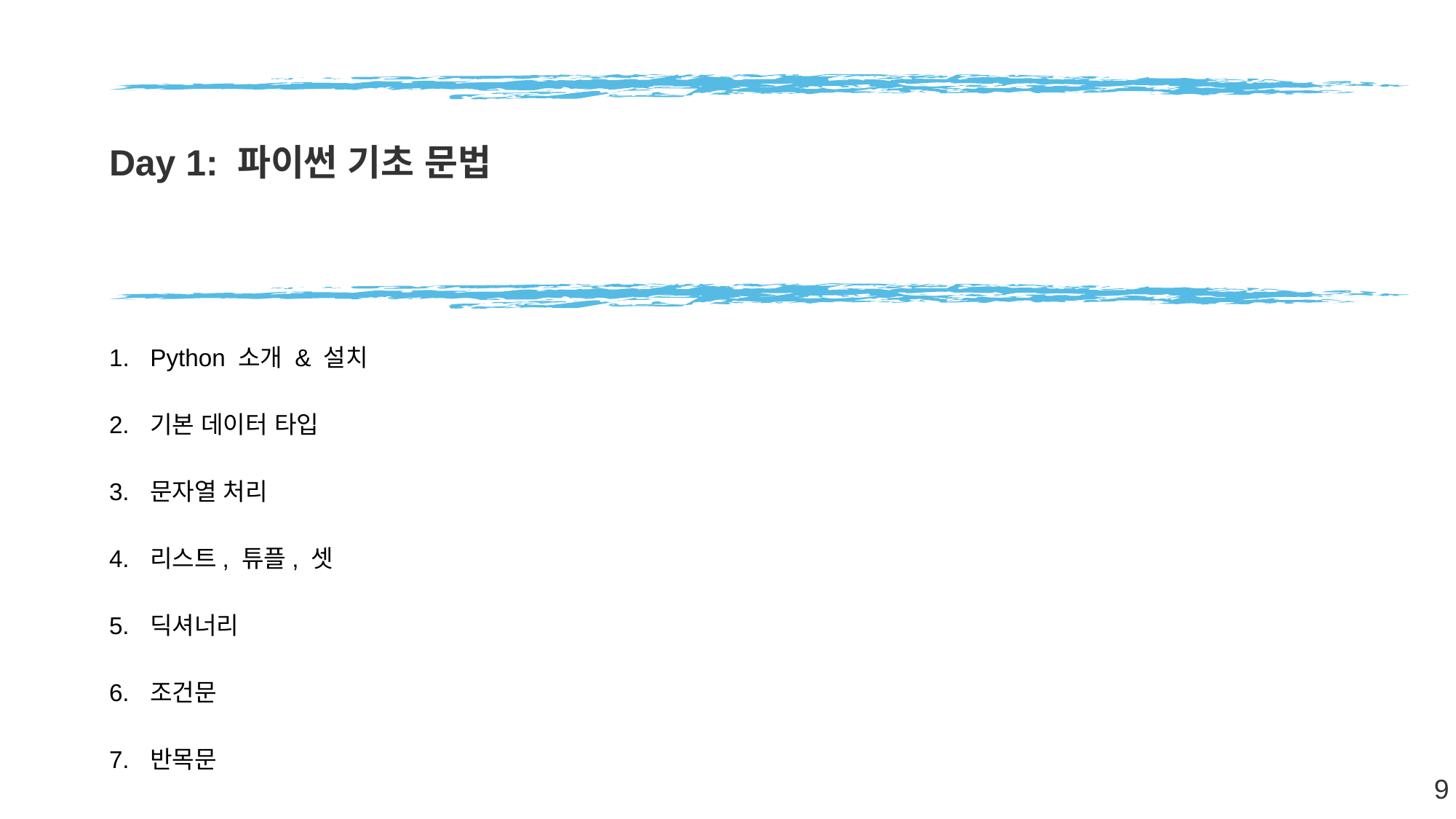

# Day 1: 파이썬 기초 문법

Python 소개 & 설치
기본 데이터 타입
문자열 처리
리스트, 튜플, 셋
딕셔너리
조건문
반목문
9